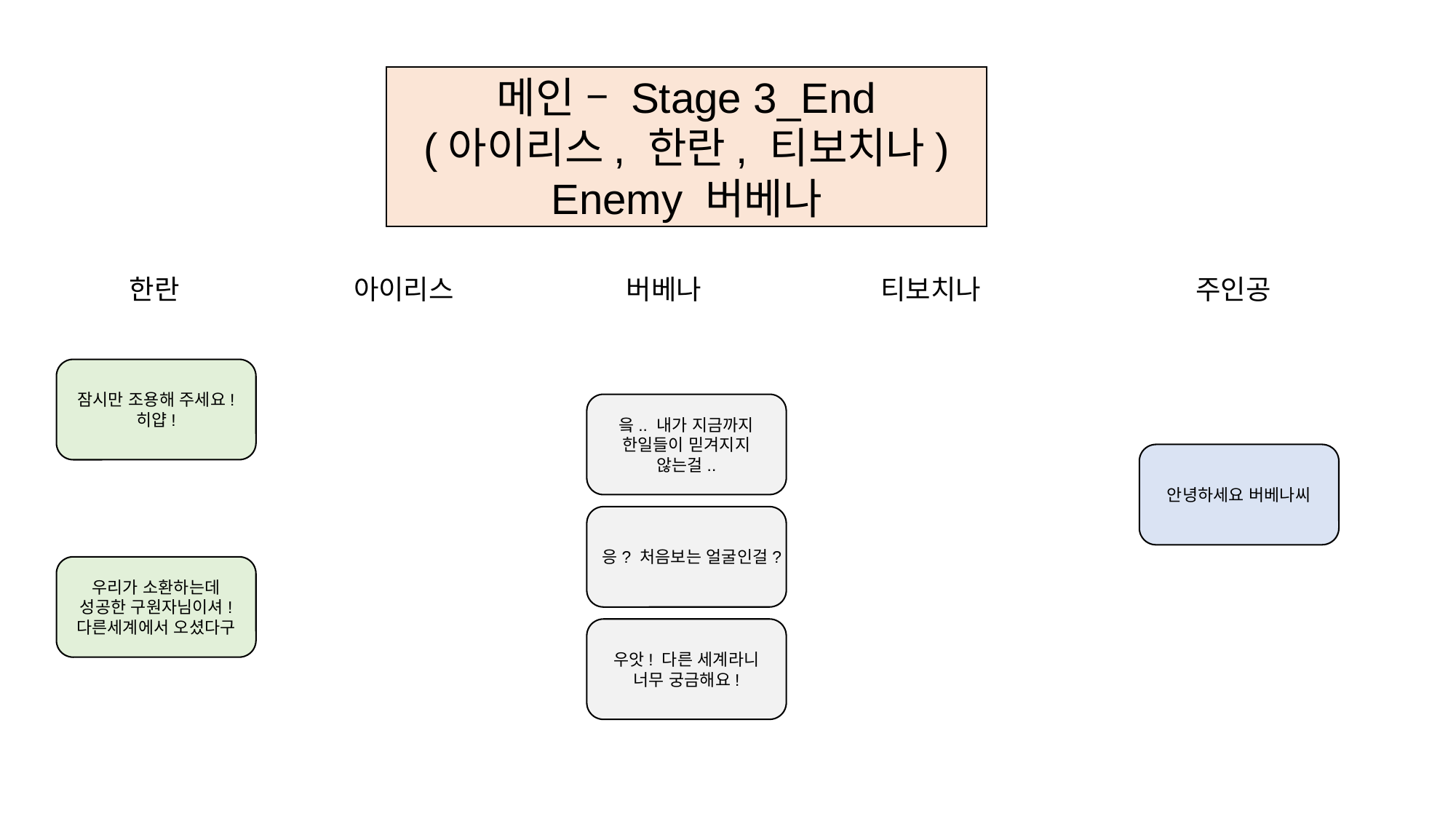

메인 – Stage 3_End
(아이리스, 한란, 티보치나)
Enemy 버베나
한란
버베나
티보치나
주인공
아이리스
잠시만 조용해 주세요! 히얍!
읔.. 내가 지금까지 한일들이 믿겨지지 않는걸..
안녕하세요 버베나씨
응? 처음보는 얼굴인걸?
우리가 소환하는데 성공한 구원자님이셔! 다른세계에서 오셨다구
우앗! 다른 세계라니 너무 궁금해요!